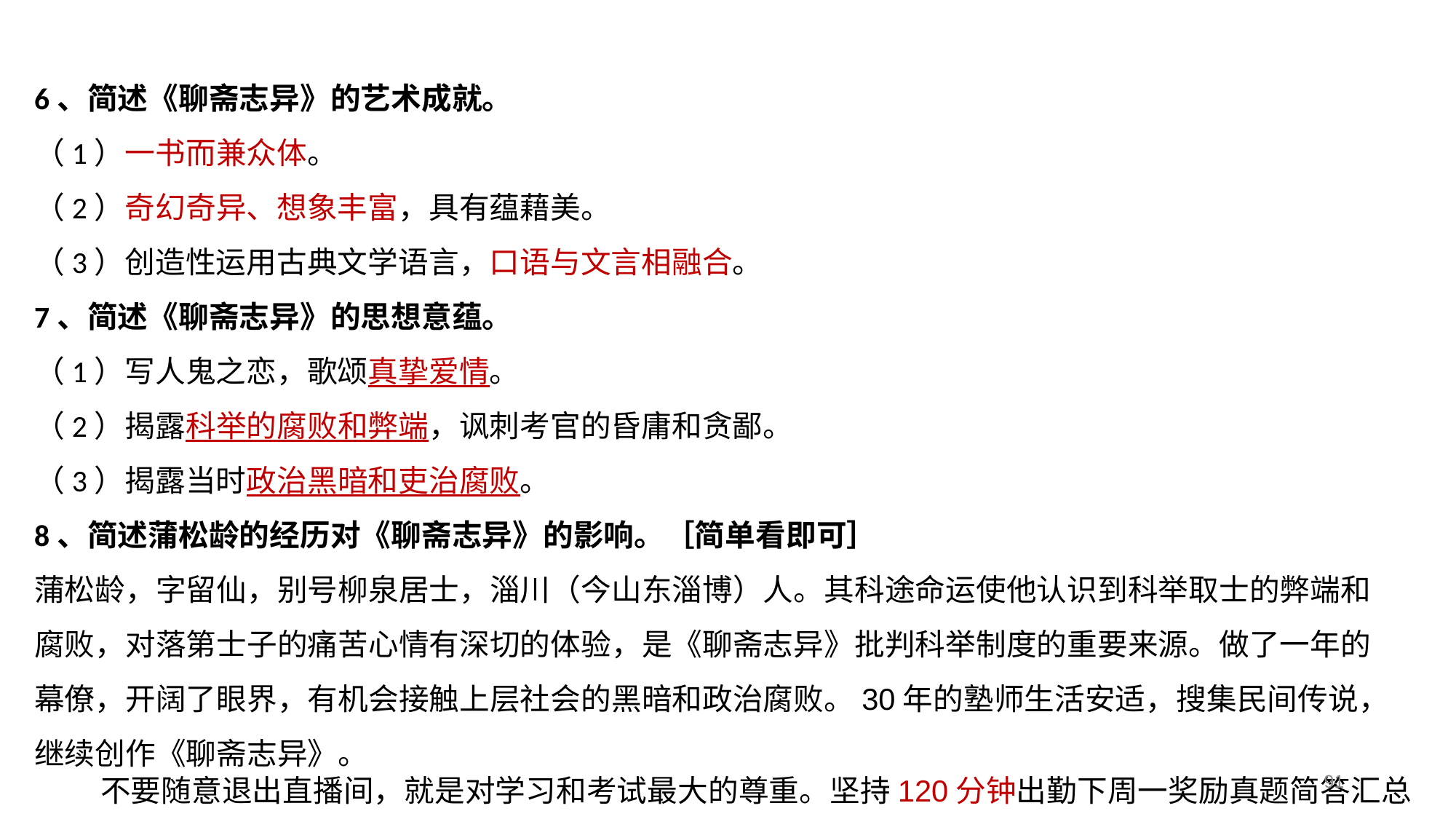

6、简述《聊斋志异》的艺术成就。
（1）一书而兼众体。
（2）奇幻奇异、想象丰富，具有蕴藉美。
（3）创造性运用古典文学语言，口语与文言相融合。
7、简述《聊斋志异》的思想意蕴。
（1）写人鬼之恋，歌颂真挚爱情。
（2）揭露科举的腐败和弊端，讽刺考官的昏庸和贪鄙。
（3）揭露当时政治黑暗和吏治腐败。
8、简述蒲松龄的经历对《聊斋志异》的影响。［简单看即可］
蒲松龄，字留仙，别号柳泉居士，淄川（今山东淄博）人。其科途命运使他认识到科举取士的弊端和腐败，对落第士子的痛苦心情有深切的体验，是《聊斋志异》批判科举制度的重要来源。做了一年的幕僚，开阔了眼界，有机会接触上层社会的黑暗和政治腐败。30年的塾师生活安适，搜集民间传说，继续创作《聊斋志异》。
91